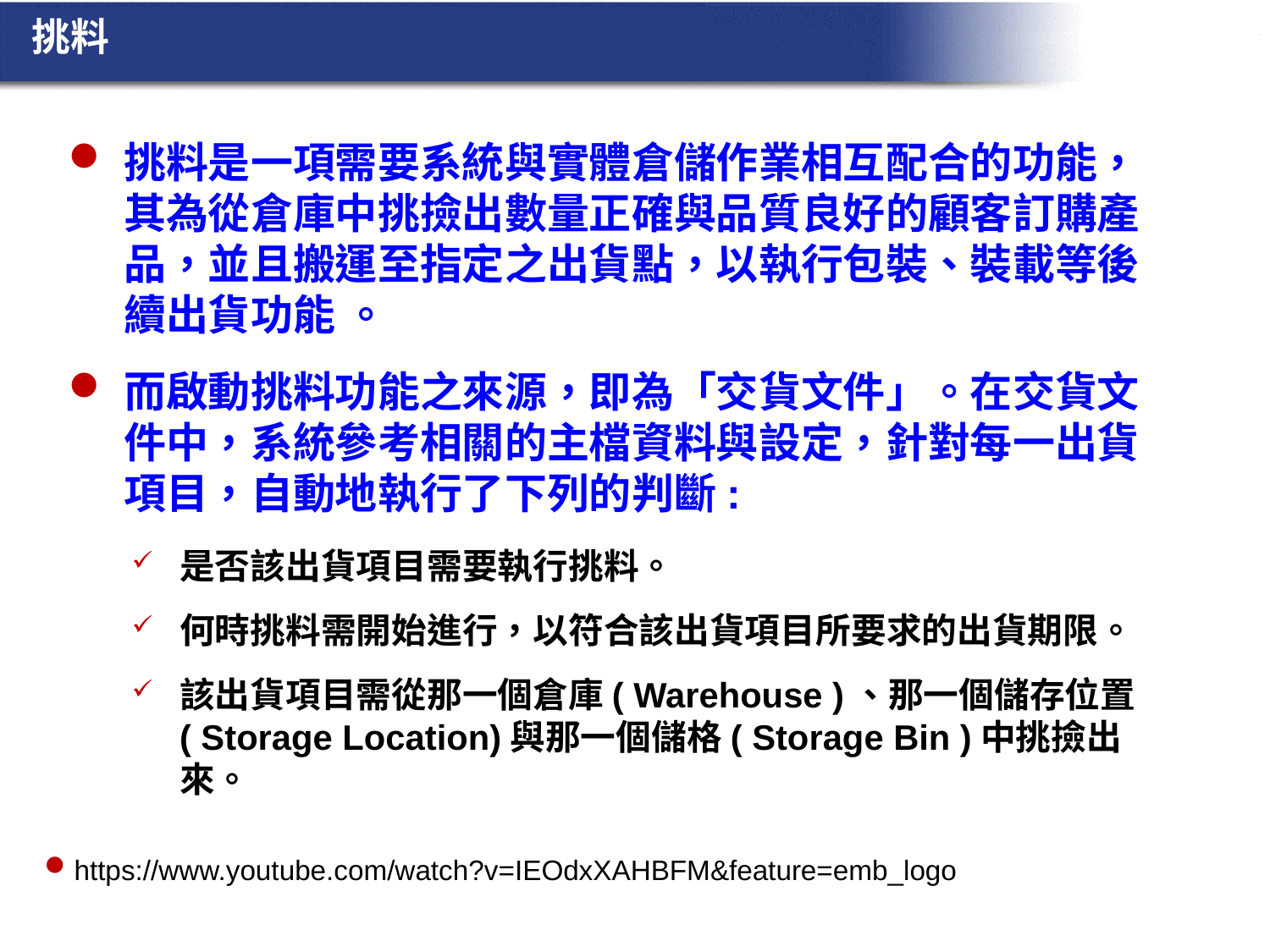

挑料
挑料是一項需要系統與實體倉儲作業相互配合的功能，其為從倉庫中挑撿出數量正確與品質良好的顧客訂購產品，並且搬運至指定之出貨點，以執行包裝、裝載等後續出貨功能 。
而啟動挑料功能之來源，即為「交貨文件」。在交貨文件中，系統參考相關的主檔資料與設定，針對每一出貨項目，自動地執行了下列的判斷:
是否該出貨項目需要執行挑料。
何時挑料需開始進行，以符合該出貨項目所要求的出貨期限。
該出貨項目需從那一個倉庫( Warehouse )、那一個儲存位置( Storage Location)與那一個儲格( Storage Bin )中挑撿出來。
https://www.youtube.com/watch?v=IEOdxXAHBFM&feature=emb_logo